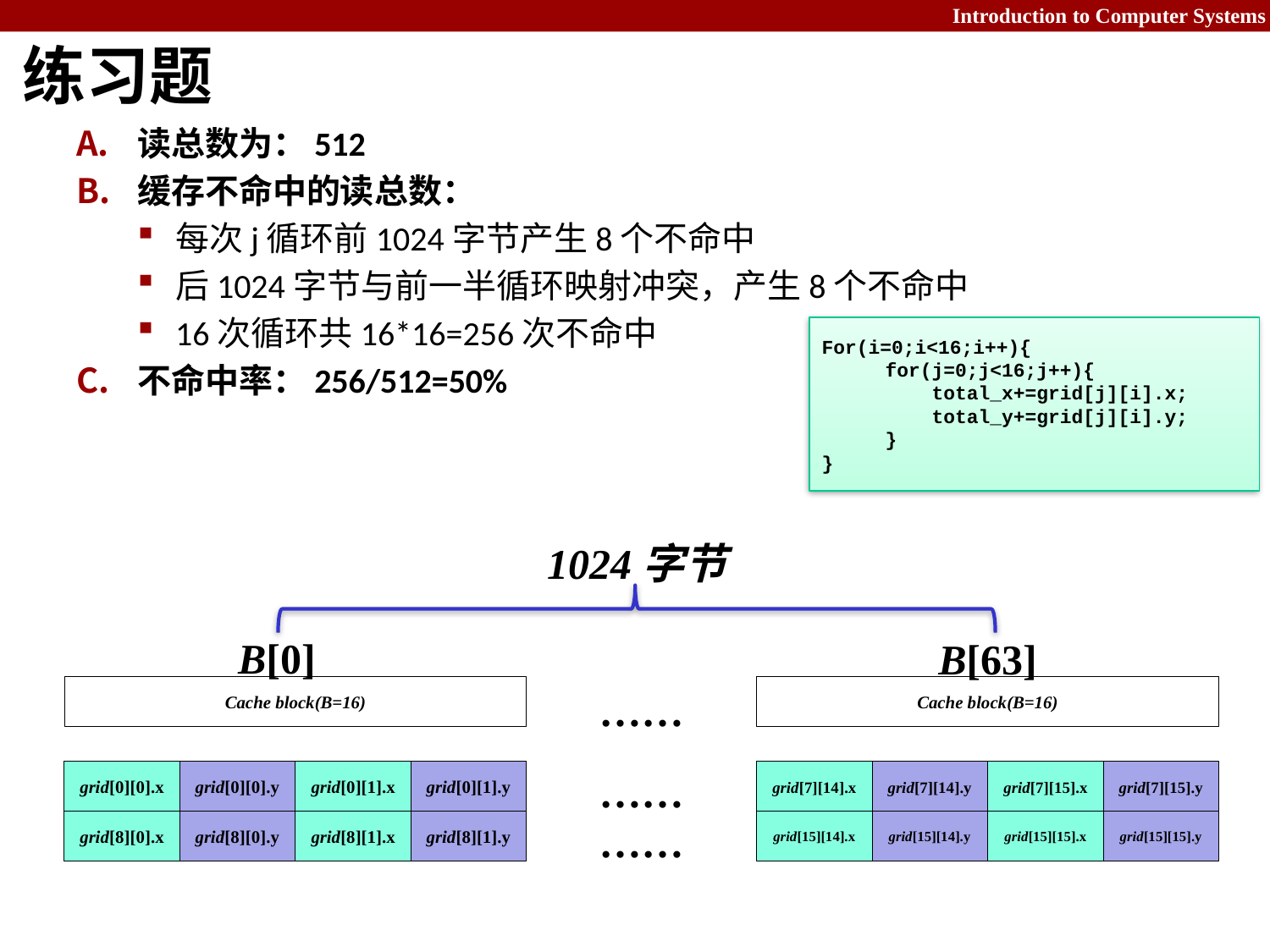

# 练习题
读总数为：512
缓存不命中的读总数：
每次j循环前1024字节产生8个不命中
后1024字节与前一半循环映射冲突，产生8个不命中
16次循环共16*16=256次不命中
不命中率：256/512=50%

For(i=0;i<16;i++){
	for(j=0;j<16;j++){
	    total_x+=grid[j][i].x;
	    total_y+=grid[j][i].y;
	}
}
1024字节
B[0]
B[63]
Cache block(B=16)
Cache block(B=16)
……
……
grid[0][0].x
grid[0][0].y
grid[0][1].x
grid[0][1].y
grid[7][14].x
grid[7][14].y
grid[7][15].x
grid[7][15].y
……
grid[8][0].x
grid[8][0].y
grid[8][1].x
grid[8][1].y
grid[15][14].x
grid[15][14].y
grid[15][15].x
grid[15][15].y